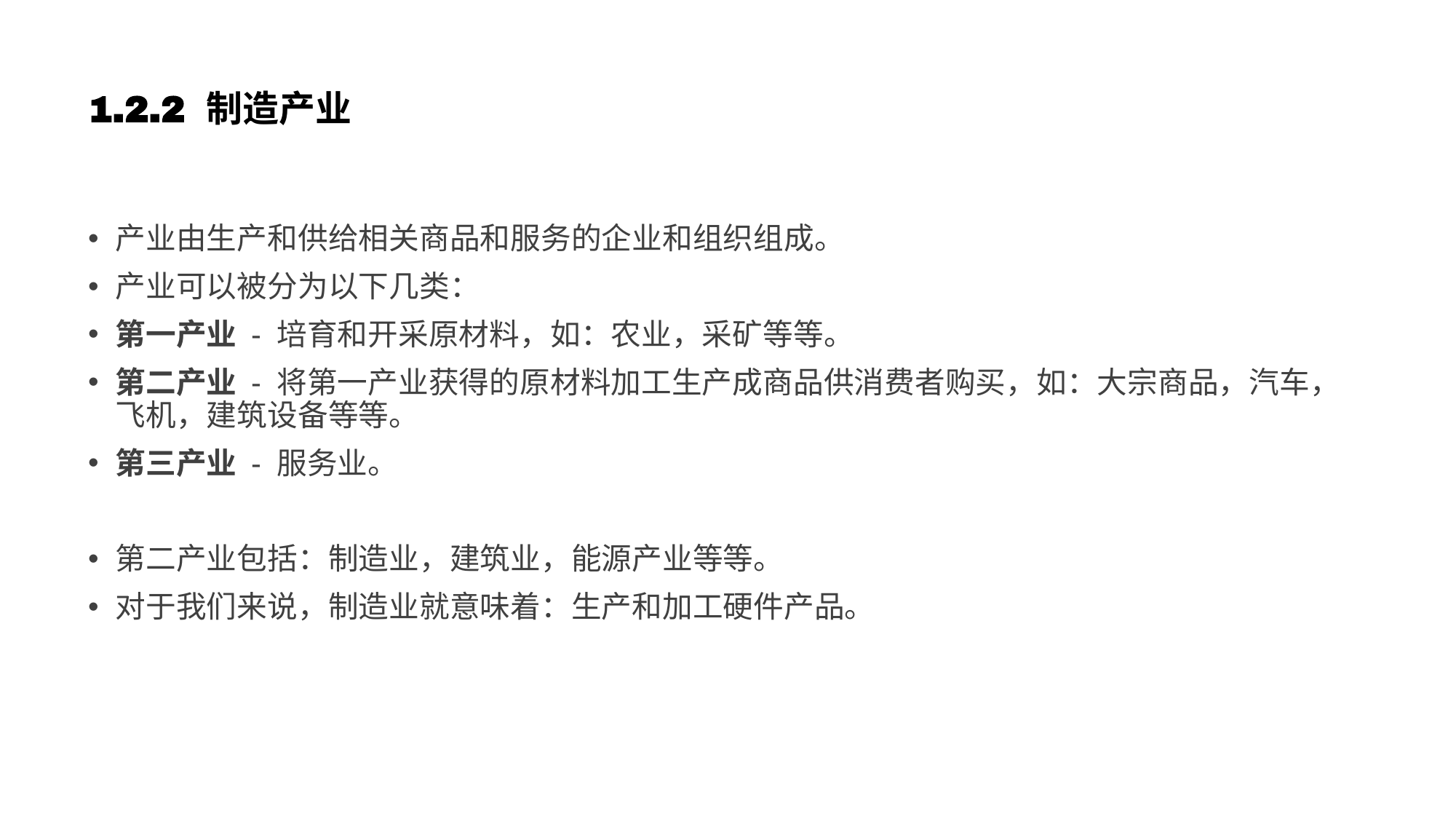

# 1.2.2 制造产业
产业由生产和供给相关商品和服务的企业和组织组成。
产业可以被分为以下几类：
第一产业 - 培育和开采原材料，如：农业，采矿等等。
第二产业 - 将第一产业获得的原材料加工生产成商品供消费者购买，如：大宗商品，汽车，飞机，建筑设备等等。
第三产业 - 服务业。

第二产业包括：制造业，建筑业，能源产业等等。
对于我们来说，制造业就意味着：生产和加工硬件产品。